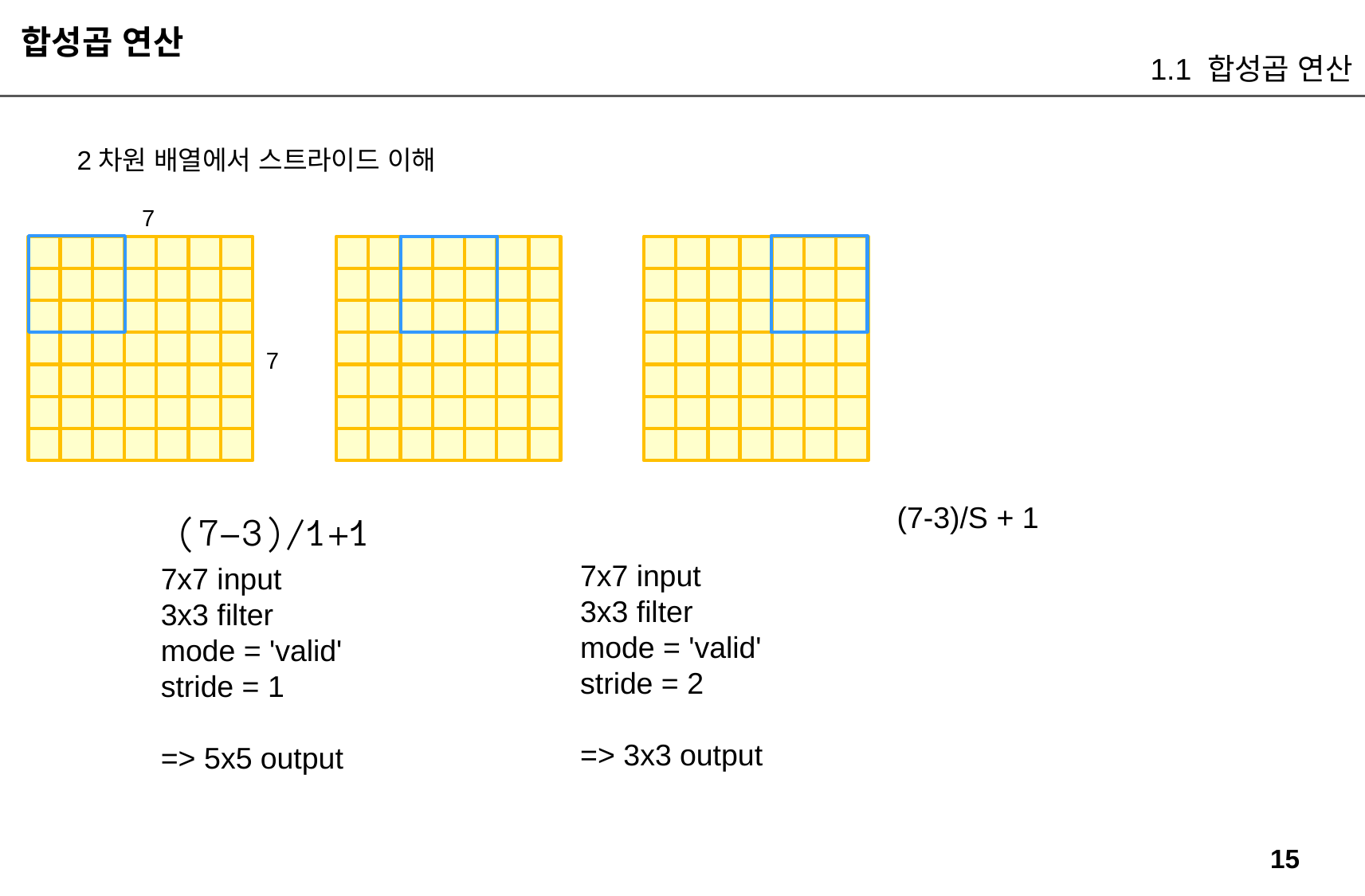

합성곱 연산
1.1 합성곱 연산
2차원 배열에서 스트라이드 이해
7

7

(7-3)/S + 1
(7-3)/1+1
7x7 input
3x3 filter
mode = 'valid'
stride = 2

=> 3x3 output
7x7 input
3x3 filter
mode = 'valid'
stride = 1

=> 5x5 output